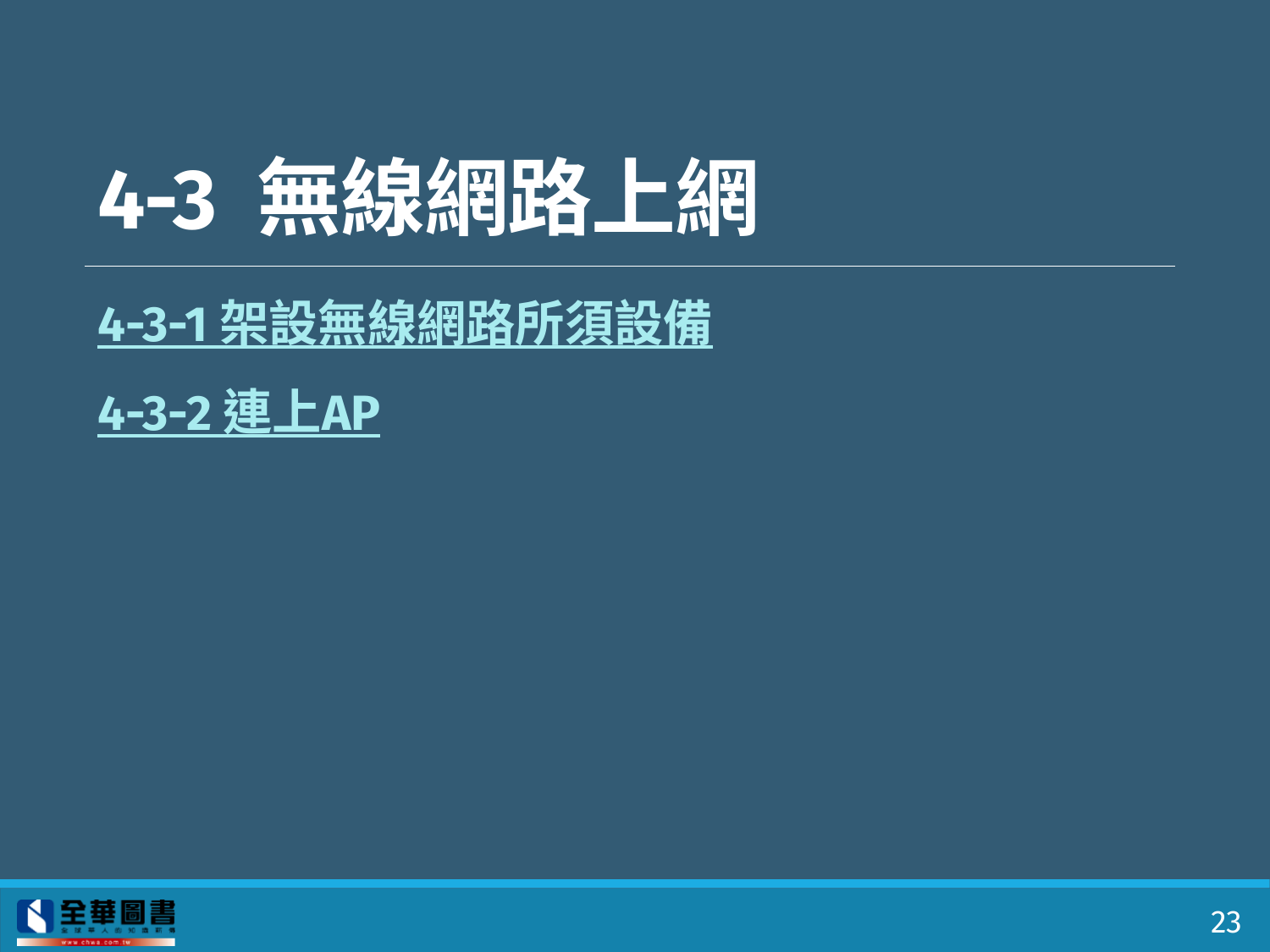

# 4-3 無線網路上網
4-3-1 架設無線網路所須設備
4-3-2 連上AP
23